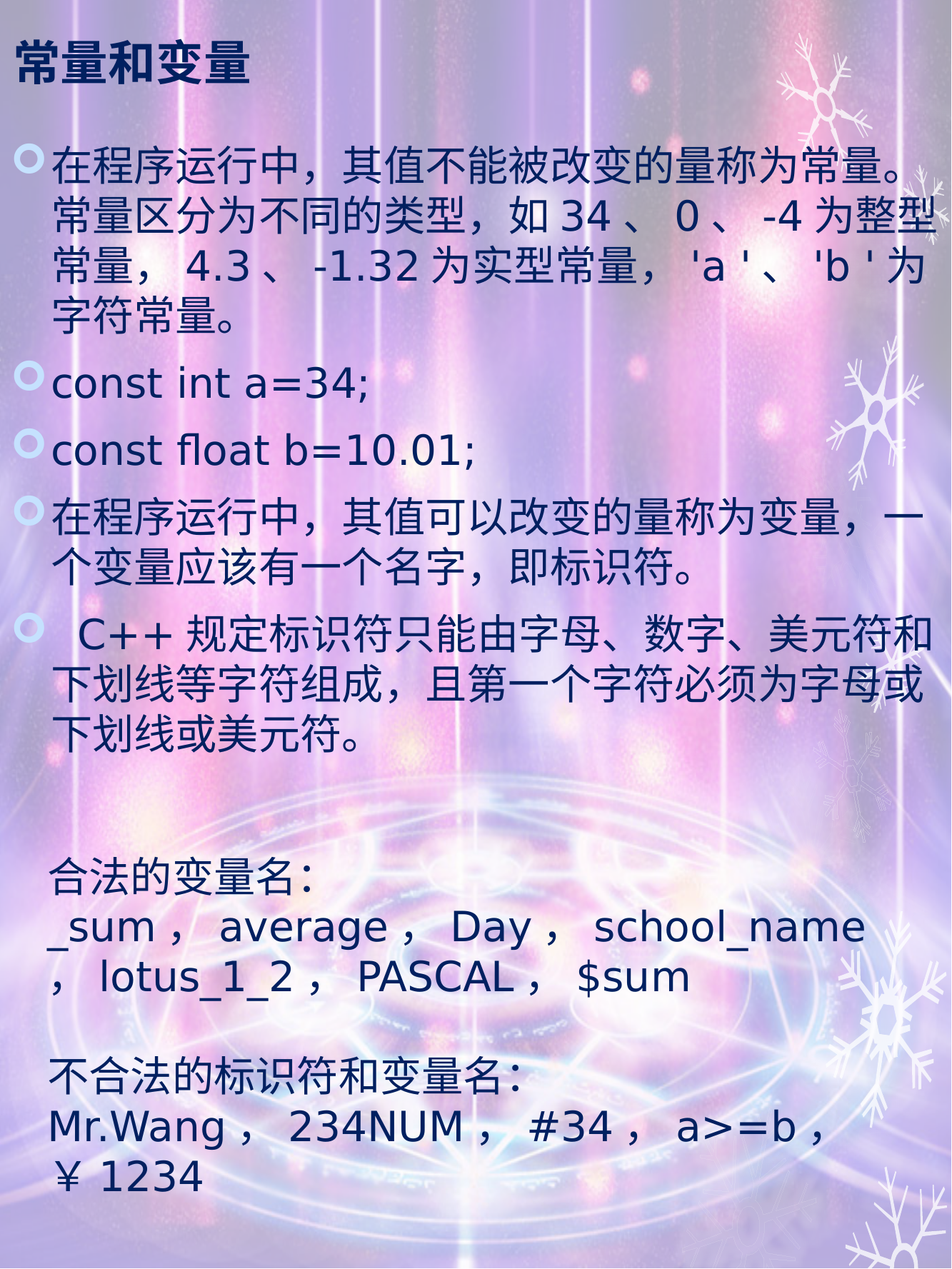

# 常量和变量
在程序运行中，其值不能被改变的量称为常量。常量区分为不同的类型，如34、0、-4为整型常量，4.3、-1.32为实型常量，'a '、'b '为字符常量。
const int a=34;
const float b=10.01;
在程序运行中，其值可以改变的量称为变量，一个变量应该有一个名字，即标识符。
  C++规定标识符只能由字母、数字、美元符和下划线等字符组成，且第一个字符必须为字母或下划线或美元符。
合法的变量名：
_sum，average，Day，school_name，lotus_1_2，PASCAL，$sum

不合法的标识符和变量名：
Mr.Wang，234NUM，#34，a>=b，￥1234